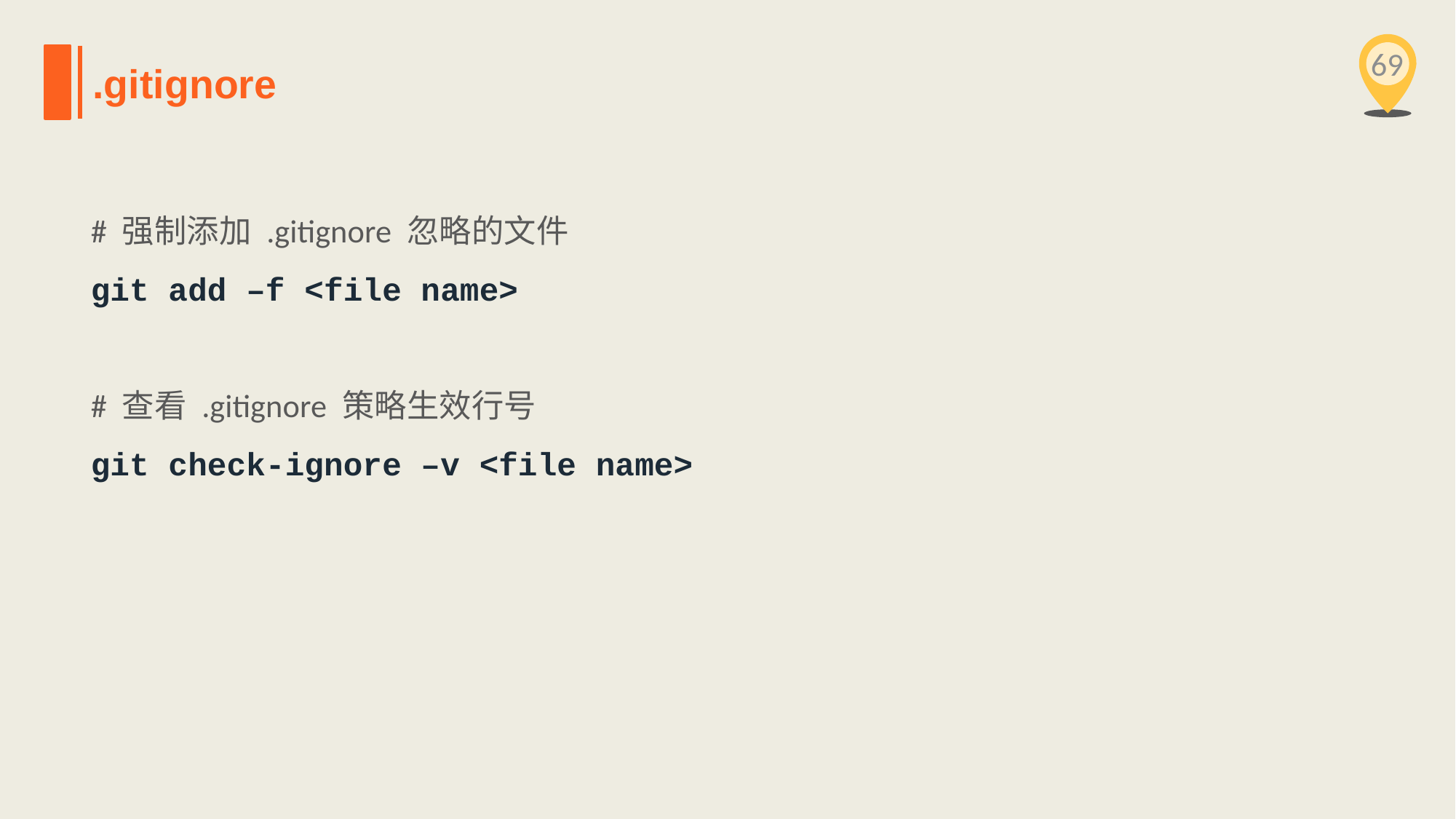

69

.gitignore
# 强制添加 .gitignore 忽略的文件
git add –f <file name>

# 查看 .gitignore 策略生效行号
git check-ignore –v <file name>